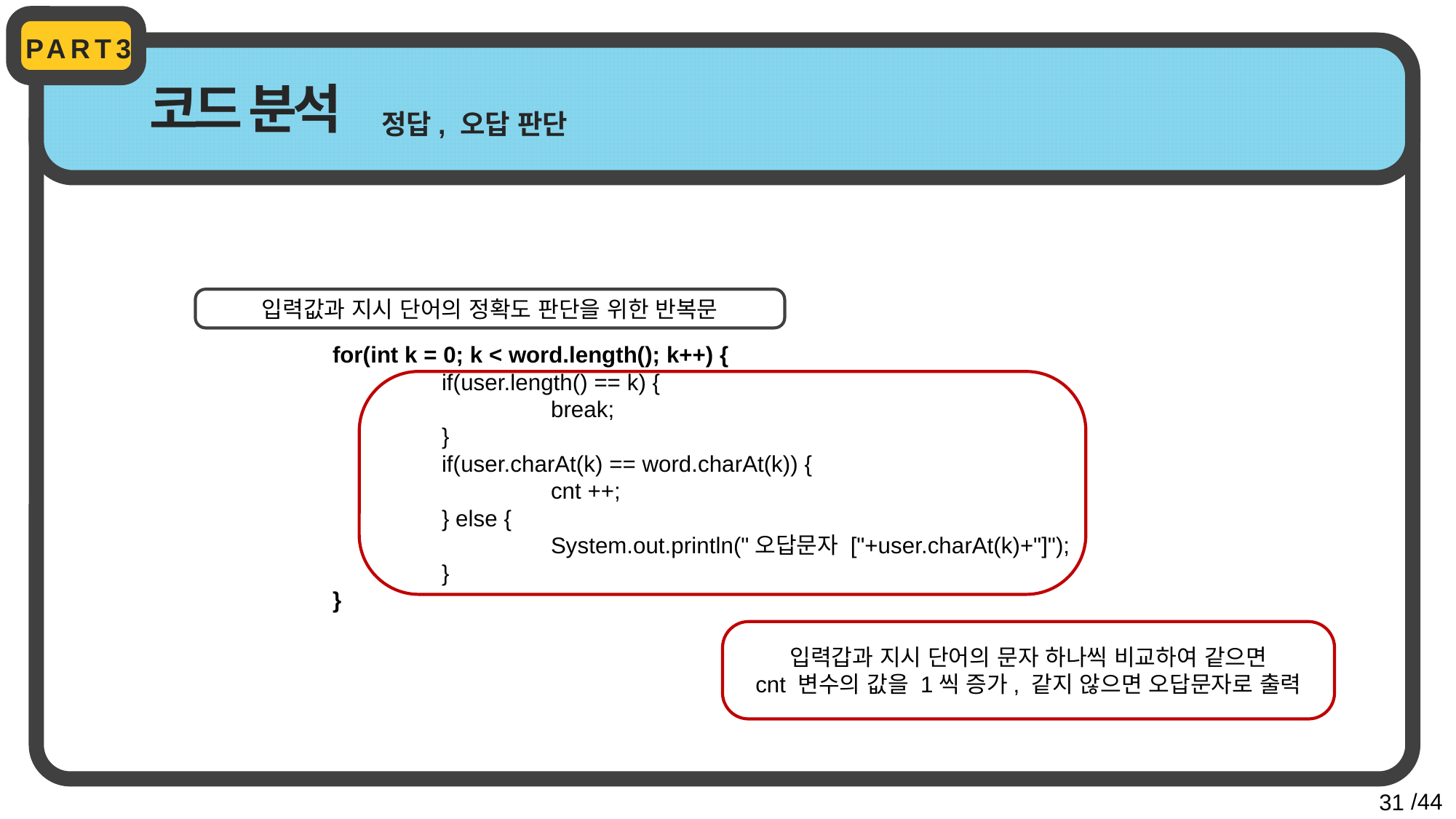

PART3

코드 분석
정답, 오답 판단
입력값과 지시 단어의 정확도 판단을 위한 반복문
		for(int k = 0; k < word.length(); k++) {
			if(user.length() == k) {
				break;
			}
			if(user.charAt(k) == word.charAt(k)) {
				cnt ++;
			} else {
				System.out.println("오답문자 ["+user.charAt(k)+"]");
			}
		}

입력갑과 지시 단어의 문자 하나씩 비교하여 같으면
cnt 변수의 값을 1씩 증가, 같지 않으면 오답문자로 출력
31